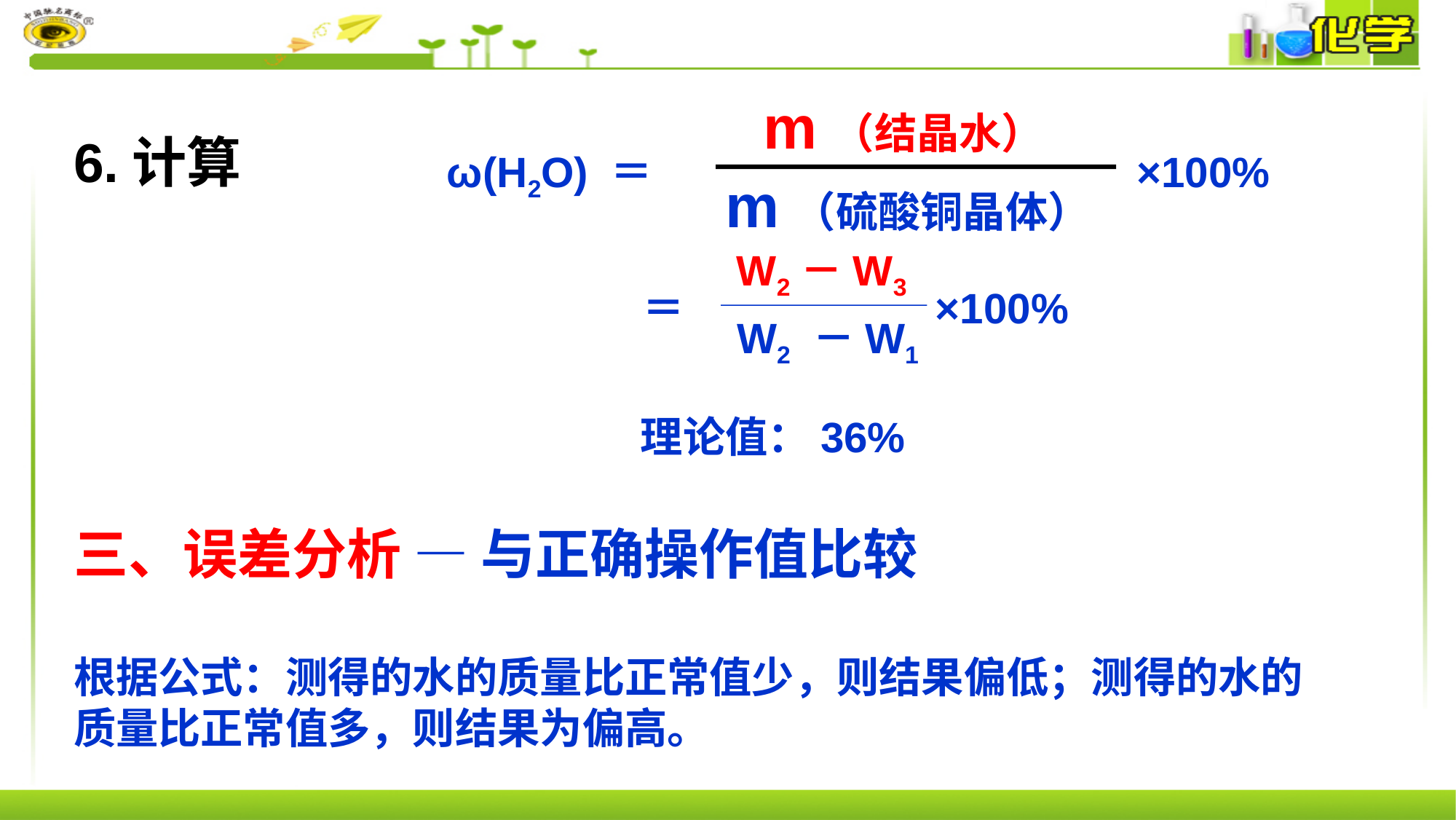

m（结晶水）
ω(H2O) ＝
×100%
m（硫酸铜晶体）

6.计算
W2－W3

W2 －W1
＝
×100%
理论值：36%
三、误差分析 — 与正确操作值比较

根据公式：测得的水的质量比正常值少，则结果偏低；测得的水的质量比正常值多，则结果为偏高。